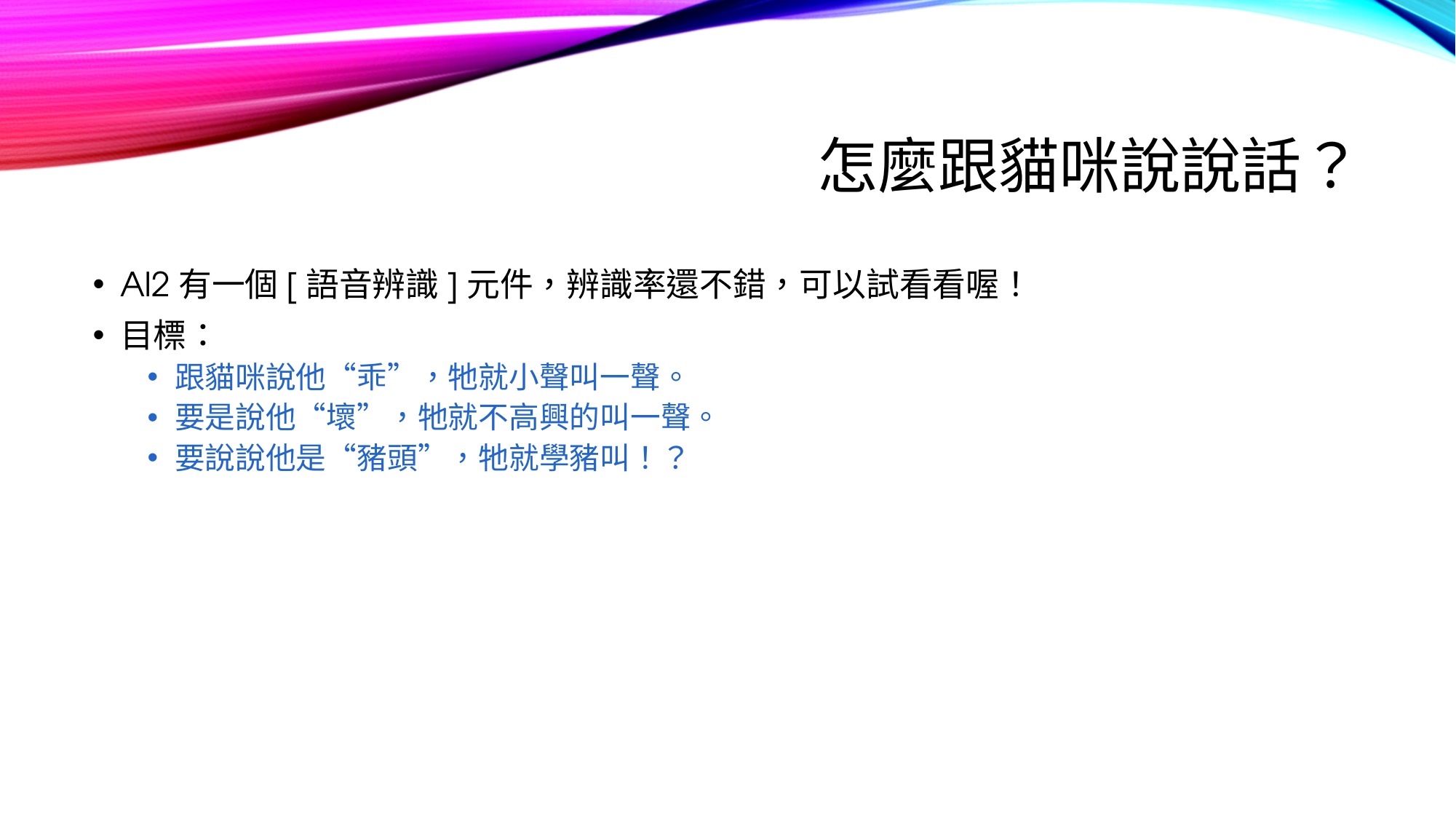

# 怎麼跟貓咪說說話？
AI2有一個[語音辨識]元件，辨識率還不錯，可以試看看喔！
目標：
跟貓咪說他“乖”，牠就小聲叫一聲。
要是說他“壞”，牠就不高興的叫一聲。
要說說他是“豬頭”，牠就學豬叫！？